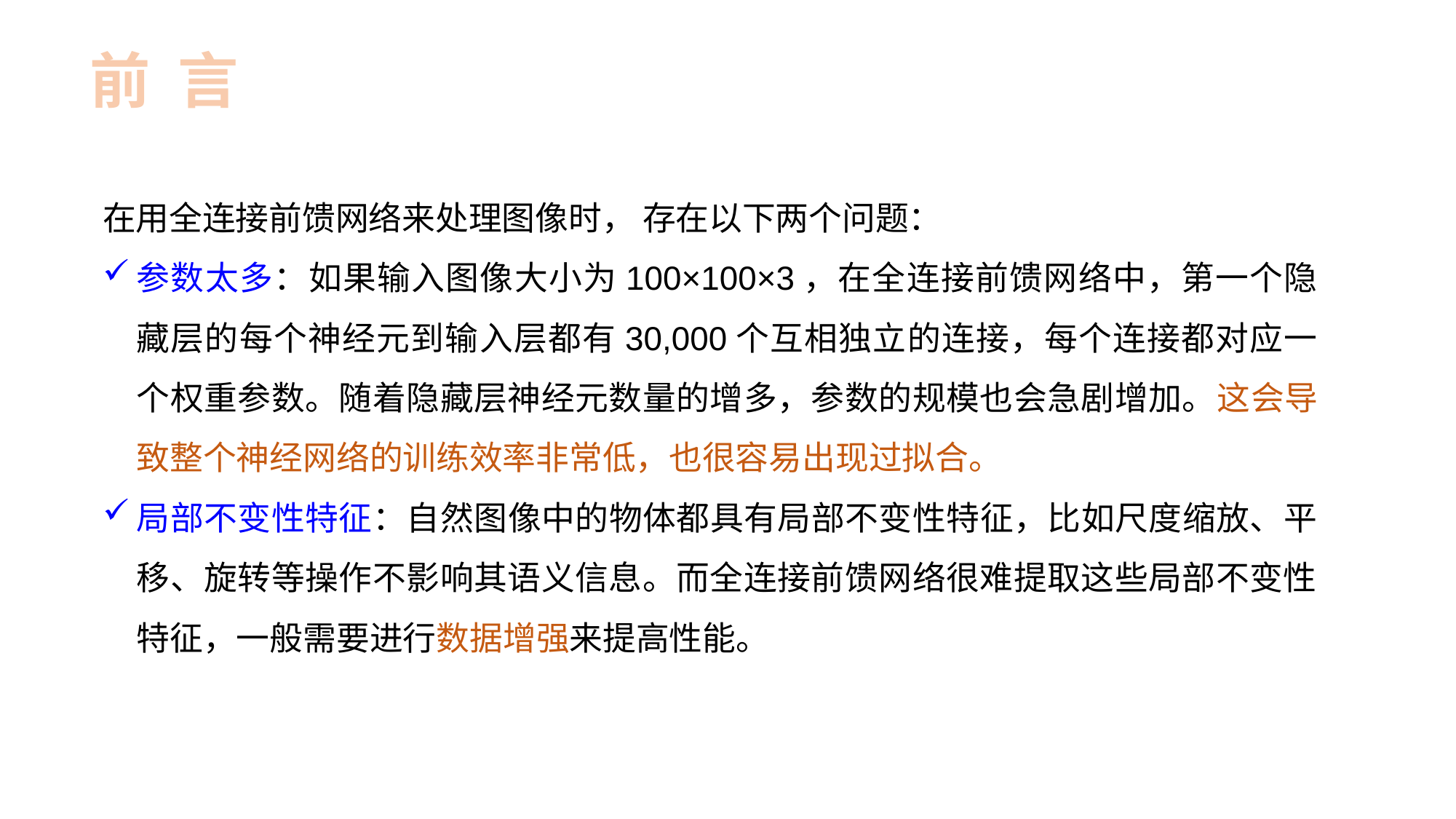

前  言
在用全连接前馈网络来处理图像时， 存在以下两个问题：
参数太多：如果输入图像大小为100×100×3，在全连接前馈网络中，第一个隐藏层的每个神经元到输入层都有30,000个互相独立的连接，每个连接都对应一个权重参数。随着隐藏层神经元数量的增多，参数的规模也会急剧增加。这会导致整个神经网络的训练效率非常低，也很容易出现过拟合。
局部不变性特征：自然图像中的物体都具有局部不变性特征，比如尺度缩放、平移、旋转等操作不影响其语义信息。而全连接前馈网络很难提取这些局部不变性特征，一般需要进行数据增强来提高性能。